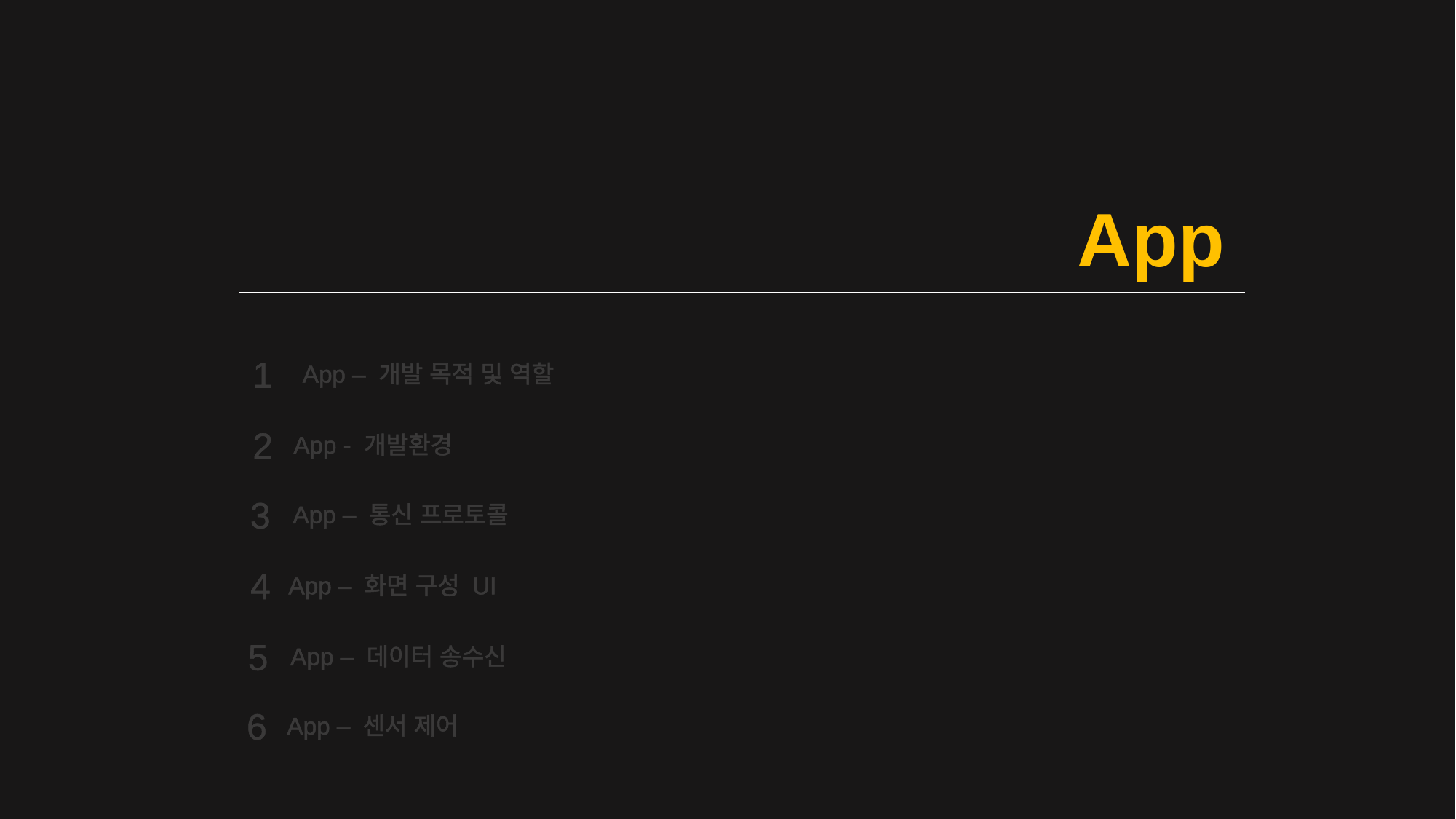

App
1
App – 개발 목적 및 역할
2
App - 개발환경
3
App – 통신 프로토콜
4
App – 화면 구성 UI
5
App – 데이터 송수신
6
App – 센서 제어